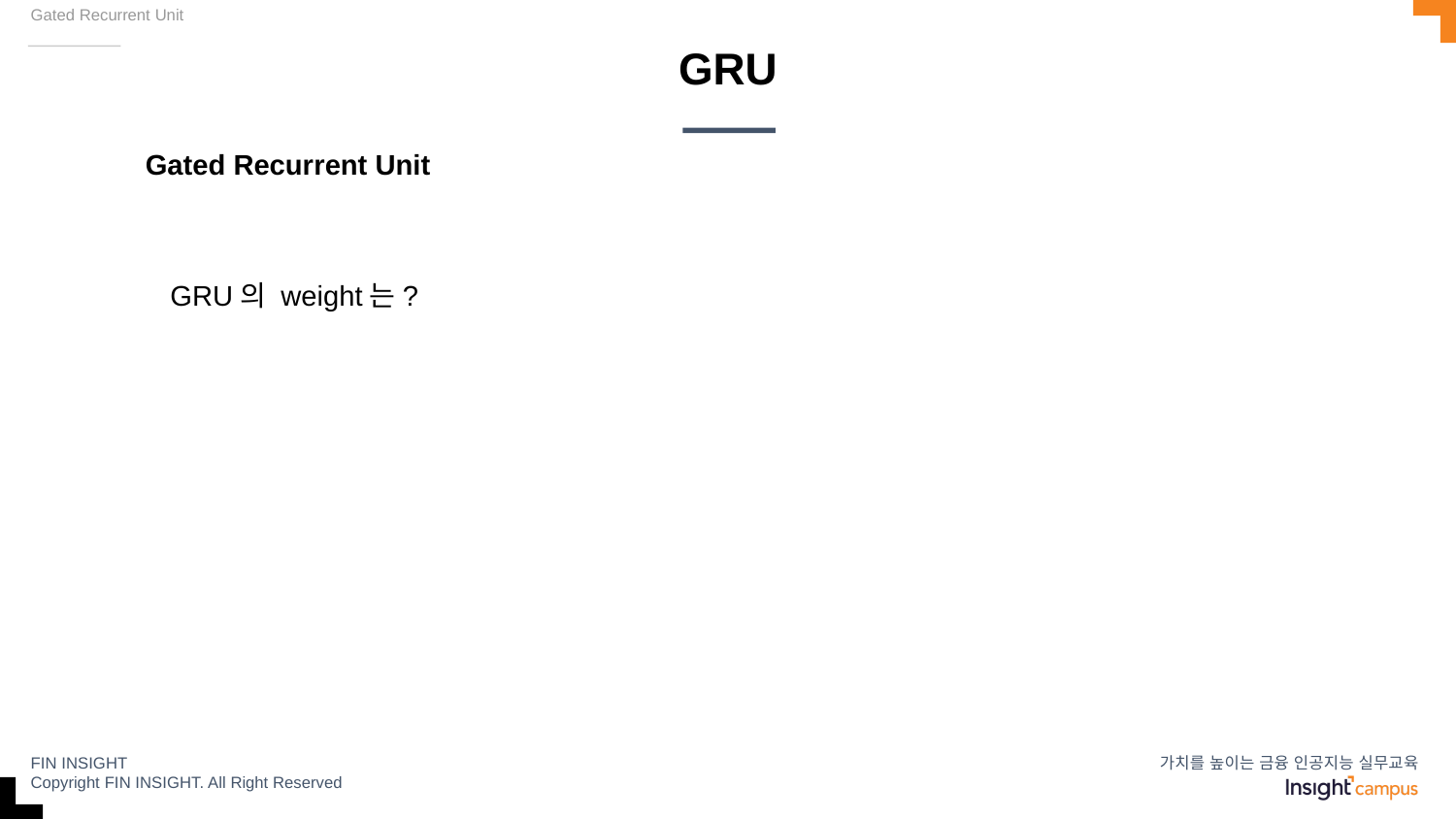

Gated Recurrent Unit
# GRU
Gated Recurrent Unit
GRU의 weight는?